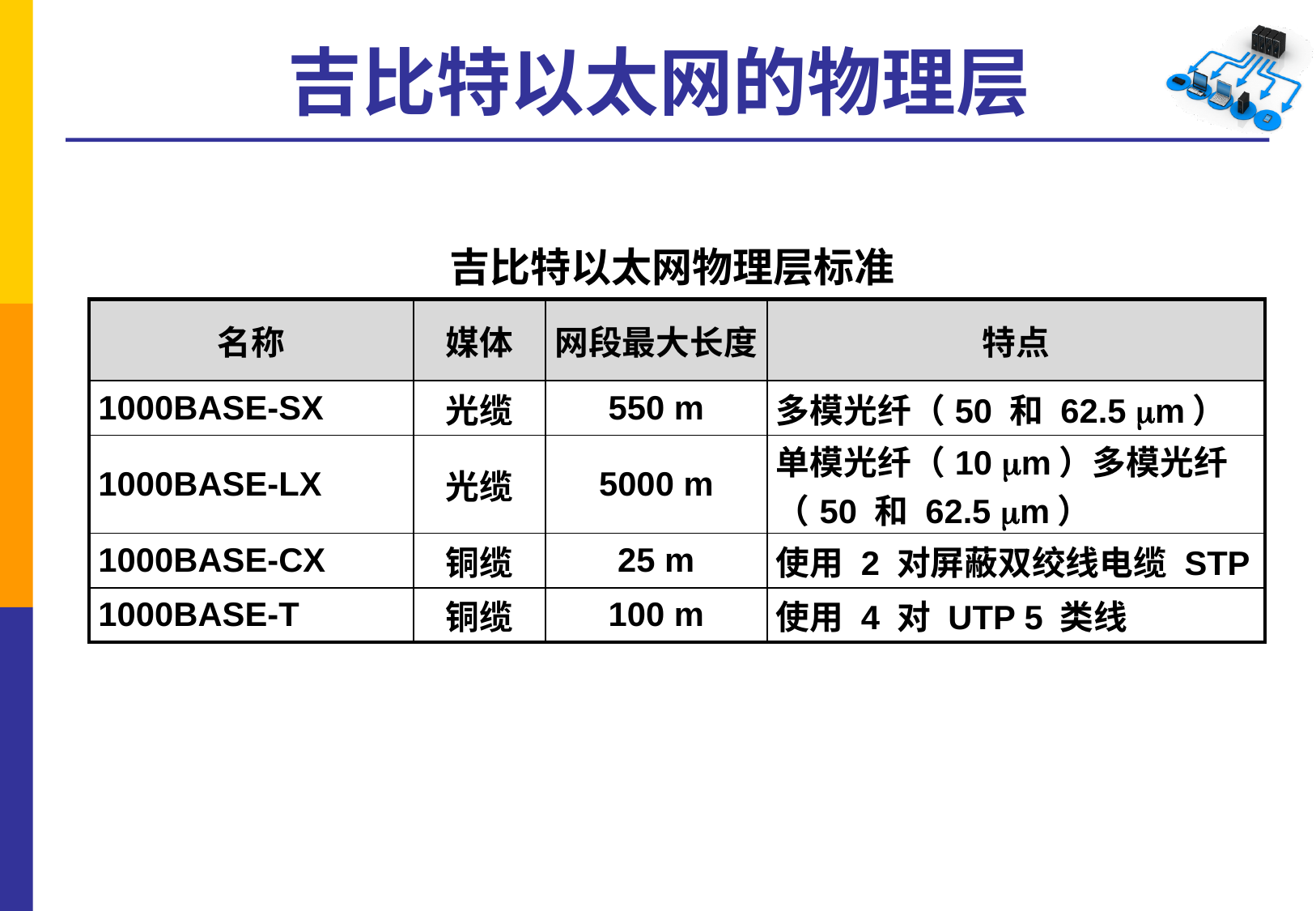

# 吉比特以太网的物理层
吉比特以太网物理层标准
| 名称 | 媒体 | 网段最大长度 | 特点 |
| --- | --- | --- | --- |
| 1000BASE-SX | 光缆 | 550 m | 多模光纤（50 和 62.5 μm） |
| 1000BASE-LX | 光缆 | 5000 m | 单模光纤（10 μm）多模光纤（50 和 62.5 μm） |
| 1000BASE-CX | 铜缆 | 25 m | 使用 2 对屏蔽双绞线电缆 STP |
| 1000BASE-T | 铜缆 | 100 m | 使用 4 对 UTP 5 类线 |